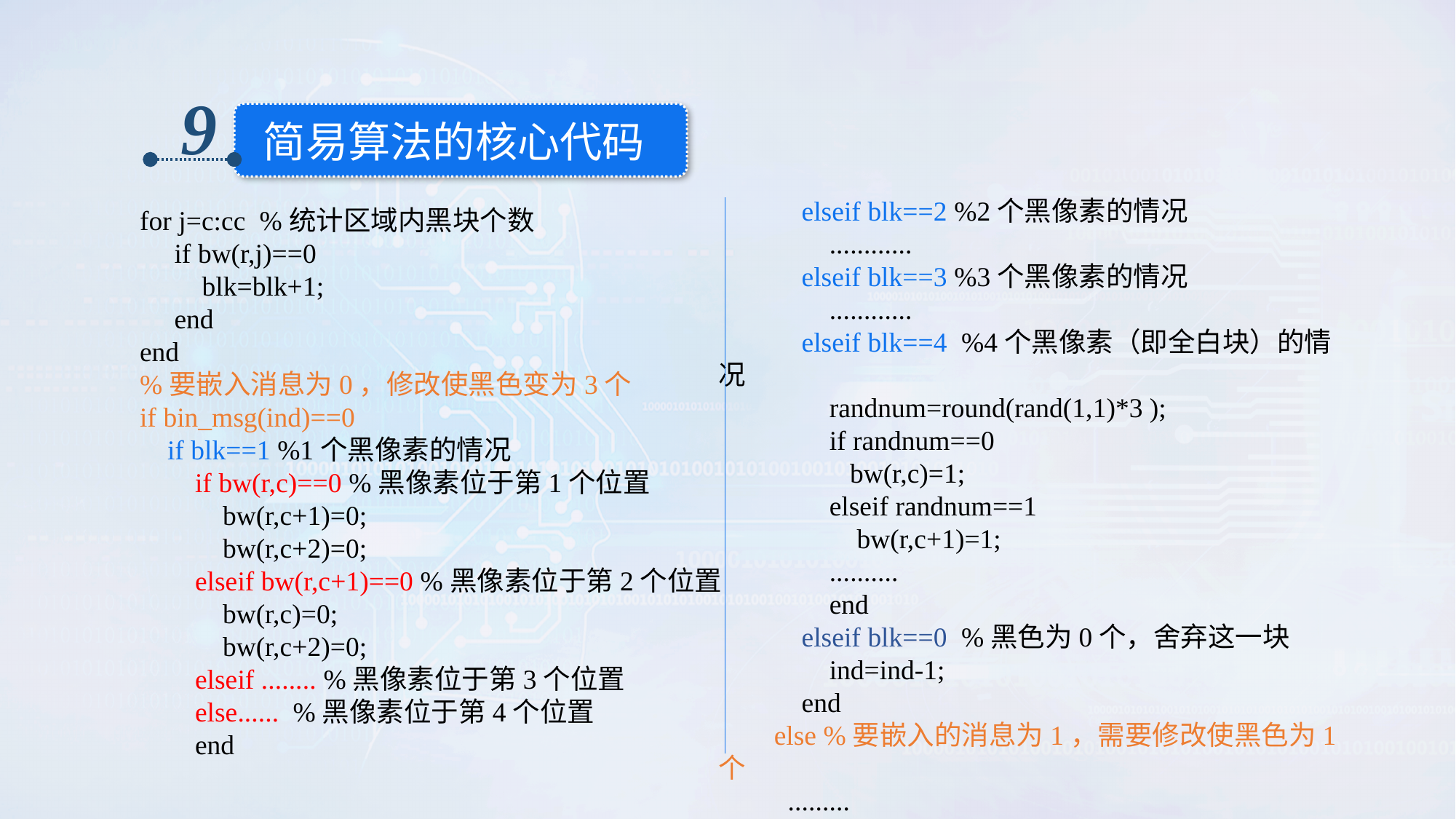

9

简易算法的核心代码
            elseif blk==2 %2个黑像素的情况
                ............
            elseif blk==3 %3个黑像素的情况
                ............
            elseif blk==4  %4个黑像素（即全白块）的情况
                randnum=round(rand(1,1)*3 );
                if randnum==0
                   bw(r,c)=1;
                elseif randnum==1
                    bw(r,c+1)=1;
                ..........
                end
            elseif blk==0  %黑色为0个，舍弃这一块
                ind=ind-1;
            end
        else %要嵌入的消息为1，需要修改使黑色为1个
          .........
for j=c:cc  %统计区域内黑块个数
     if bw(r,j)==0
         blk=blk+1;
     end
end
%要嵌入消息为0，修改使黑色变为3个
if bin_msg(ind)==0
    if blk==1 %1个黑像素的情况
        if bw(r,c)==0 %黑像素位于第1个位置
            bw(r,c+1)=0;
            bw(r,c+2)=0;
        elseif bw(r,c+1)==0 %黑像素位于第2个位置
            bw(r,c)=0;
            bw(r,c+2)=0;
        elseif ........ %黑像素位于第3个位置
        else......  %黑像素位于第4个位置
        end